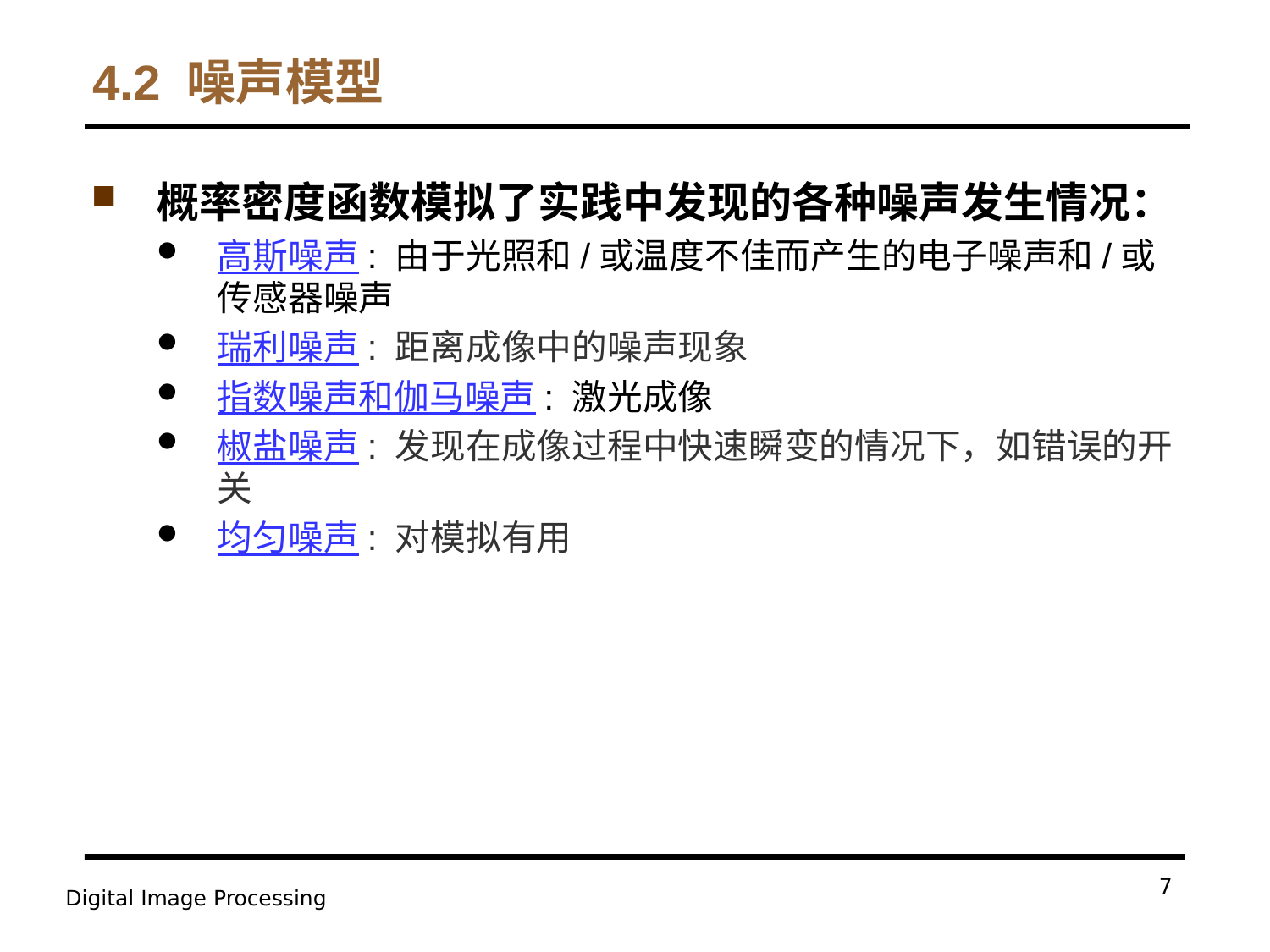

# 4.2 噪声模型

概率密度函数模拟了实践中发现的各种噪声发生情况：
高斯噪声: 由于光照和/或温度不佳而产生的电子噪声和/或传感器噪声
瑞利噪声: 距离成像中的噪声现象
指数噪声和伽马噪声: 激光成像
椒盐噪声: 发现在成像过程中快速瞬变的情况下，如错误的开关
均匀噪声: 对模拟有用
7
Digital Image Processing